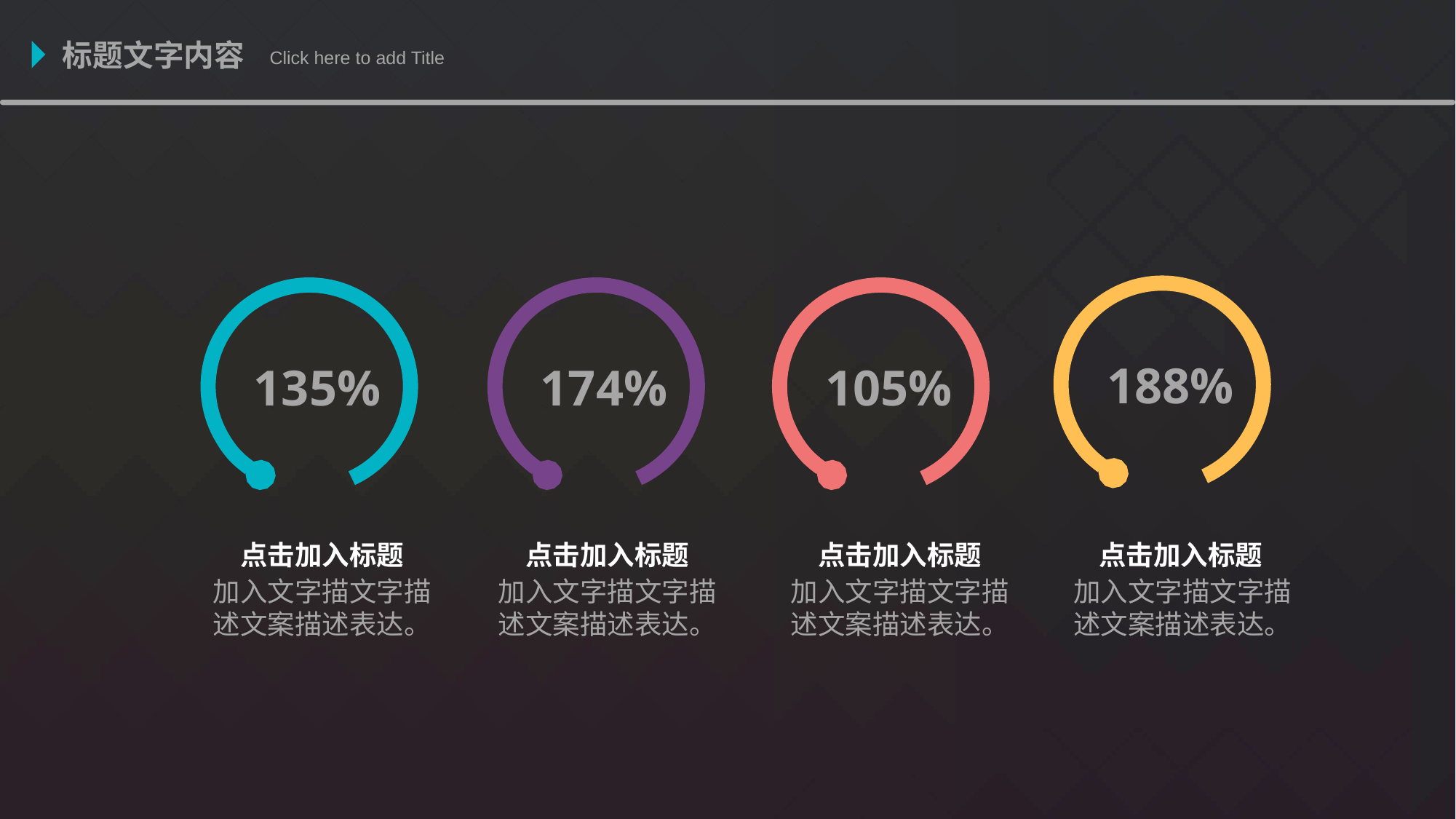

标题文字内容
  Click here to add Title

188%
135%
174%
105%
点击加入标题

加入文字描文字描述文案描述表达。
点击加入标题

加入文字描文字描述文案描述表达。
点击加入标题

加入文字描文字描述文案描述表达。
点击加入标题

加入文字描文字描述文案描述表达。